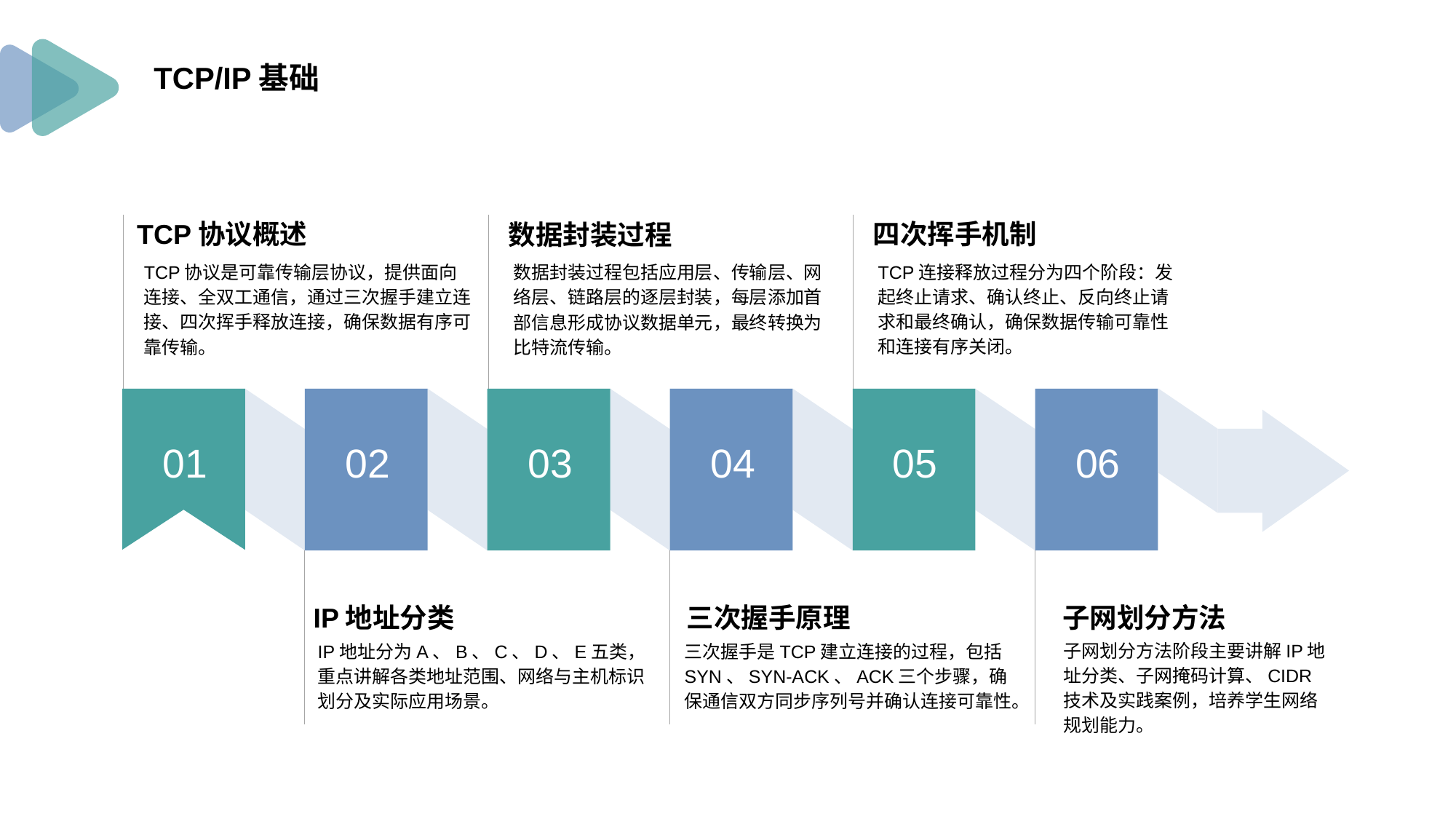

TCP/IP基础
四次挥手机制
TCP协议概述
数据封装过程
TCP连接释放过程分为四个阶段：发起终止请求、确认终止、反向终止请求和最终确认，确保数据传输可靠性和连接有序关闭。
TCP协议是可靠传输层协议，提供面向连接、全双工通信，通过三次握手建立连接、四次挥手释放连接，确保数据有序可靠传输。
数据封装过程包括应用层、传输层、网络层、链路层的逐层封装，每层添加首部信息形成协议数据单元，最终转换为比特流传输。

02
03
04
05
06
01
IP地址分类
三次握手原理
子网划分方法
子网划分方法阶段主要讲解IP地址分类、子网掩码计算、CIDR技术及实践案例，培养学生网络规划能力。
三次握手是TCP建立连接的过程，包括SYN、SYN-ACK、ACK三个步骤，确保通信双方同步序列号并确认连接可靠性。
IP地址分为A、B、C、D、E五类，重点讲解各类地址范围、网络与主机标识划分及实际应用场景。